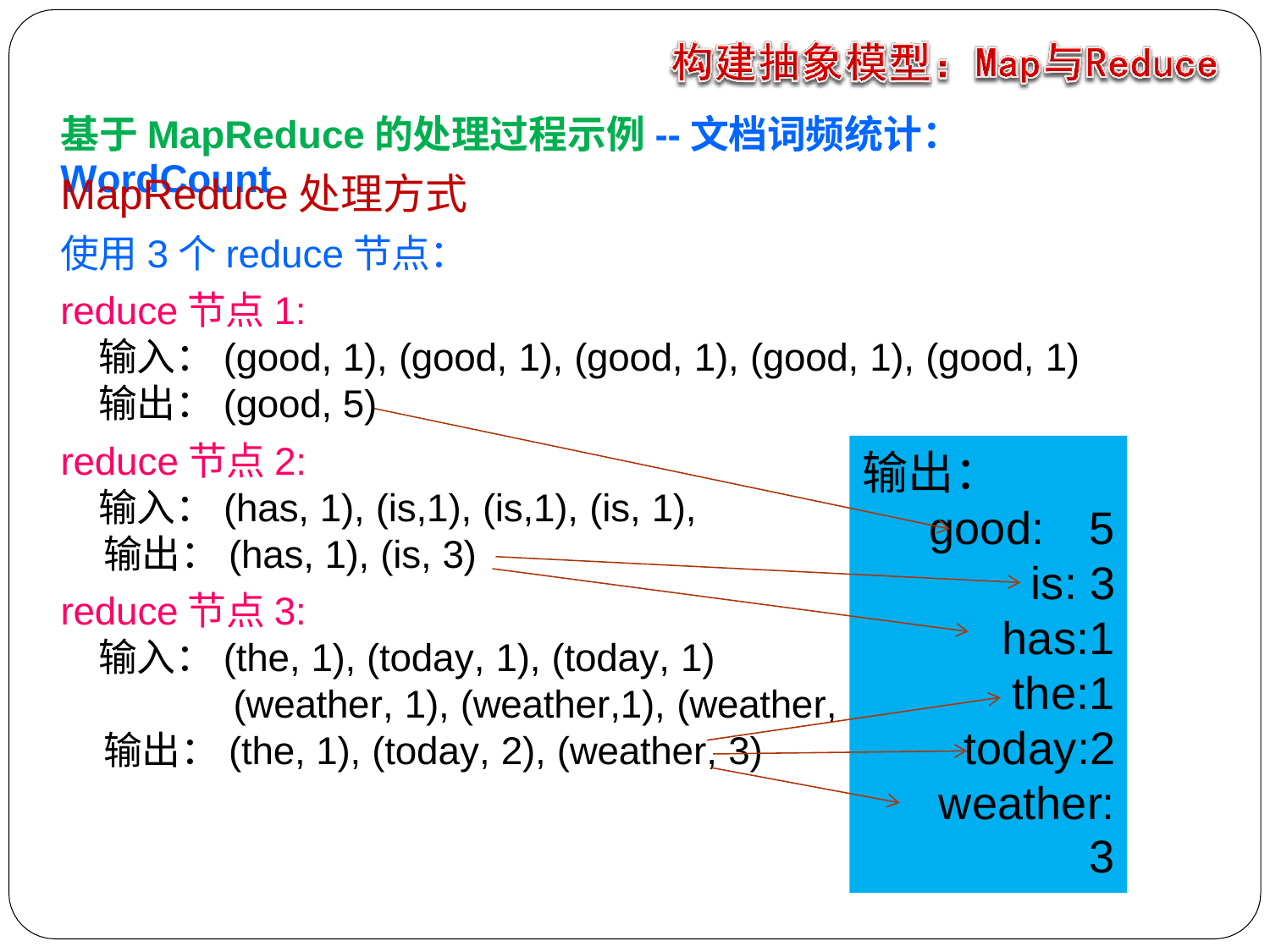

# MapReduce处理方式
基于MapReduce的处理过程示例--文档词频统计：WordCount
reduce节点2:
输入：(has, 1), (is,1), (is,1), (is, 1),
输出：(has, 1), (is, 3)
reduce节点3:
输入：(the, 1), (today, 1), (today, 1)
(weather, 1), (weather,1), (weather,
输出：(the, 1), (today, 2), (weather, 3)
使用3个reduce节点：
reduce节点1:
输入：(good, 1), (good, 1), (good, 1), (good, 1), (good, 1)
输出：(good, 5)

输出：
good:	5
is: 3 has:1 the:1 today:2 weather:
3

1)